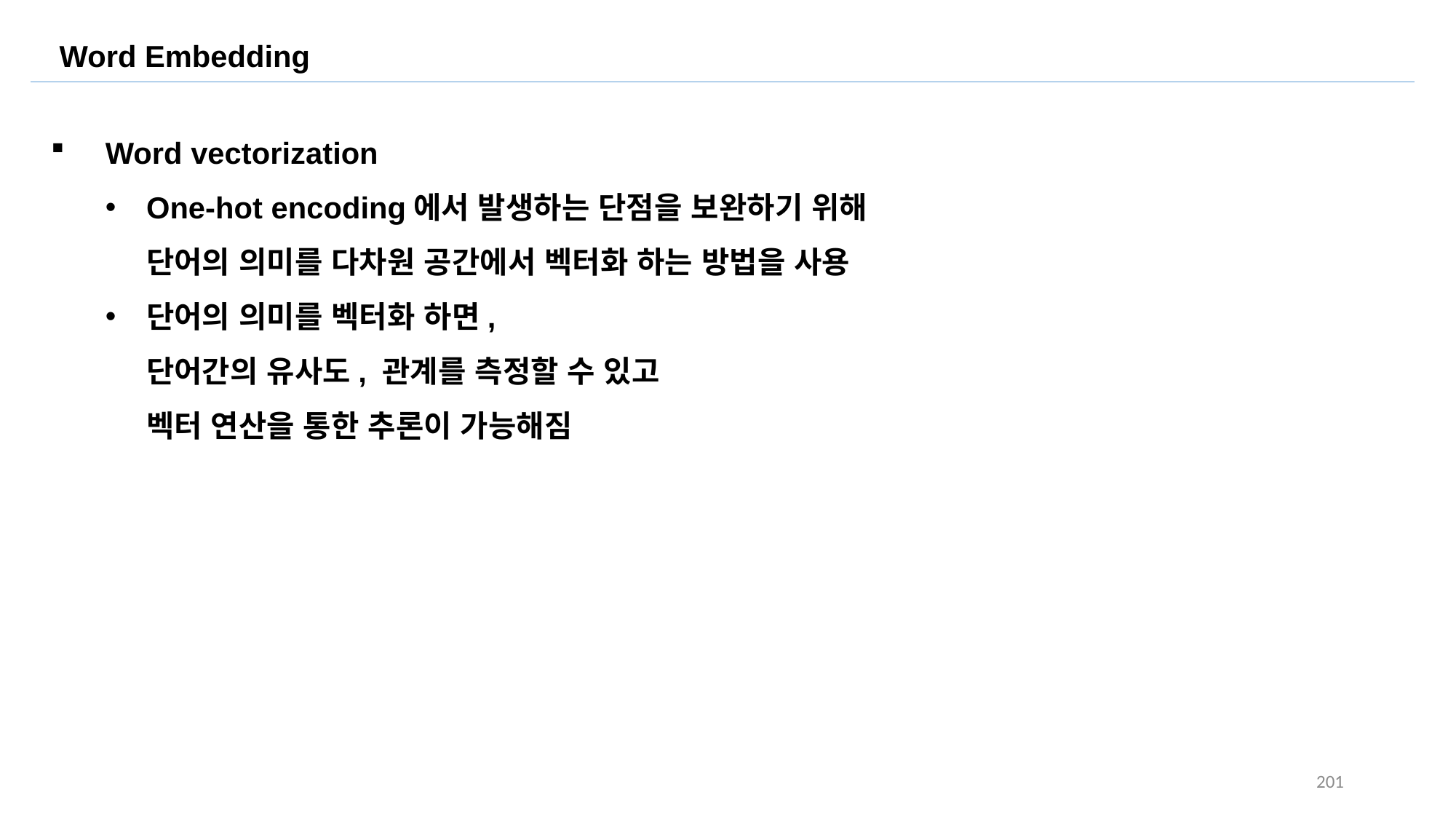

Word Embedding
Word vectorization
One-hot encoding에서 발생하는 단점을 보완하기 위해
단어의 의미를 다차원 공간에서 벡터화 하는 방법을 사용
단어의 의미를 벡터화 하면,
단어간의 유사도, 관계를 측정할 수 있고
벡터 연산을 통한 추론이 가능해짐
201